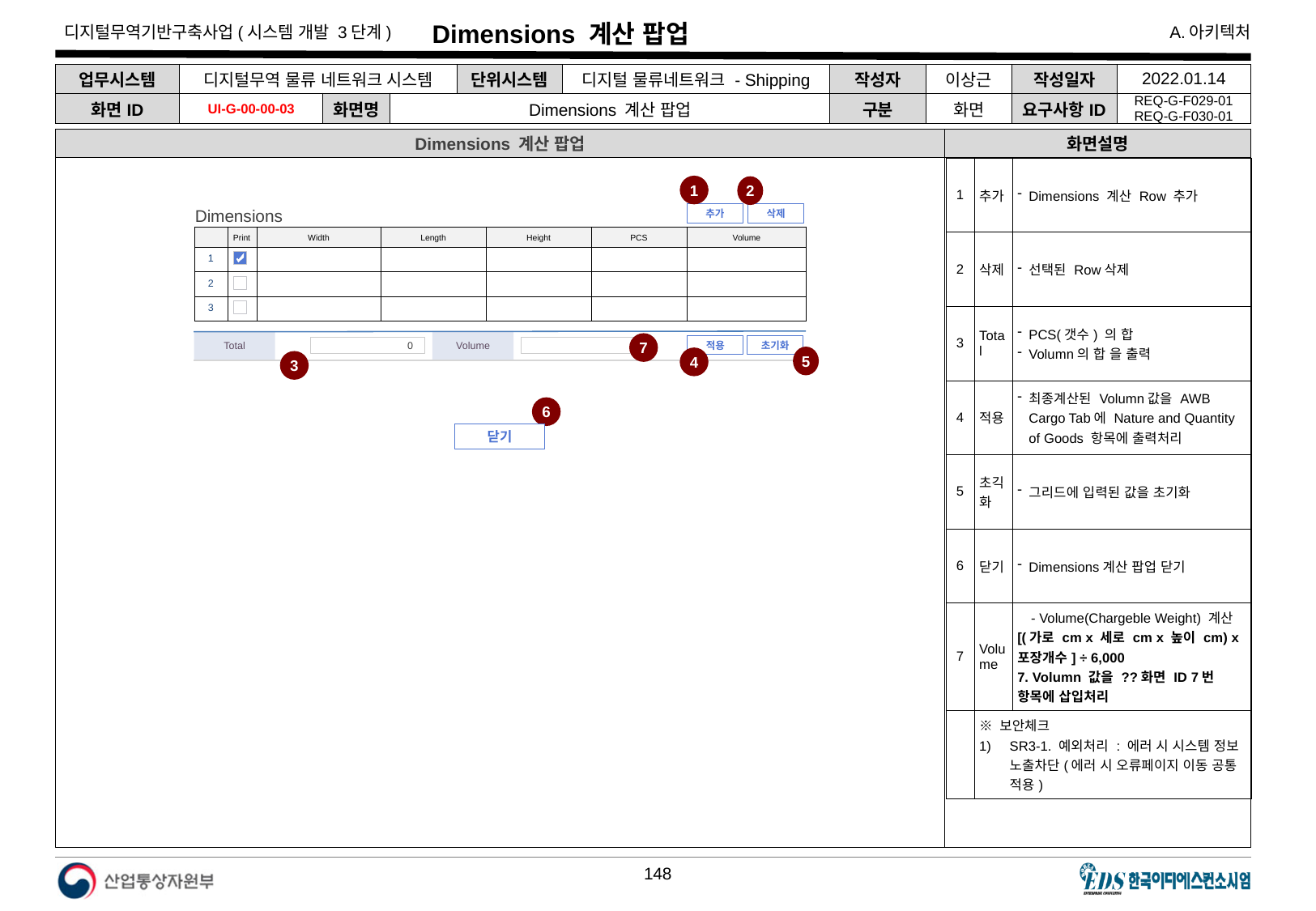

# Dimensions 계산 팝업
| 업무시스템 | 디지털무역 물류 네트워크 시스템 |  |  | 단위시스템 | 디지털 물류네트워크 - Shipping | 작성자 | 이상근 | 작성일자 | 2022.01.14 |
| --- | --- | --- | --- | --- | --- | --- | --- | --- | --- |
| 화면ID | UI-G-00-00-03 | 화면명 | Dimensions 계산 팝업 |  |  | 구분 | 화면 | 요구사항ID | REQ-G-F029-01 REQ-G-F030-01 |
Dimensions 계산 팝업

화면설명

| 1 | 추가 | Dimensions 계산 Row 추가 |
| --- | --- | --- |
| 2 | 삭제 | 선택된 Row삭제 |
| 3 | Total | PCS(갯수) 의 합 Volumn의 합 을 출력 |
| 4 | 적용 | 최종계산된 Volumn값을 AWB Cargo Tab에 Nature and Quantity of Goods 항목에 출력처리 |
| 5 | 초긱화 | 그리드에 입력된 값을 초기화 |
| 6 | 닫기 | Dimensions계산 팝업 닫기 |
| 7 | Volume | - Volume(Chargeble Weight) 계산 [(가로 cm x 세로 cm x 높이 cm) x 포장개수] ÷ 6,000 7. Volumn 값을 ??화면 ID 7번 항목에 삽입처리 |
|  | ※ 보안체크 SR3-1. 예외처리 : 에러 시 시스템 정보 노출차단(에러 시 오류페이지 이동 공통 적용) |  |
1
2
추가
삭제
Dimensions
|  | Print | Width | Length | Height | PCS | Volume |
| --- | --- | --- | --- | --- | --- | --- |
| 1 |  |  |  |  |  |  |
| 2 |  |  |  |  |  |  |
| 3 |  |  |  |  |  |  |

Volume
Total
7
적용
초기화
0

5
4
3
6
닫기